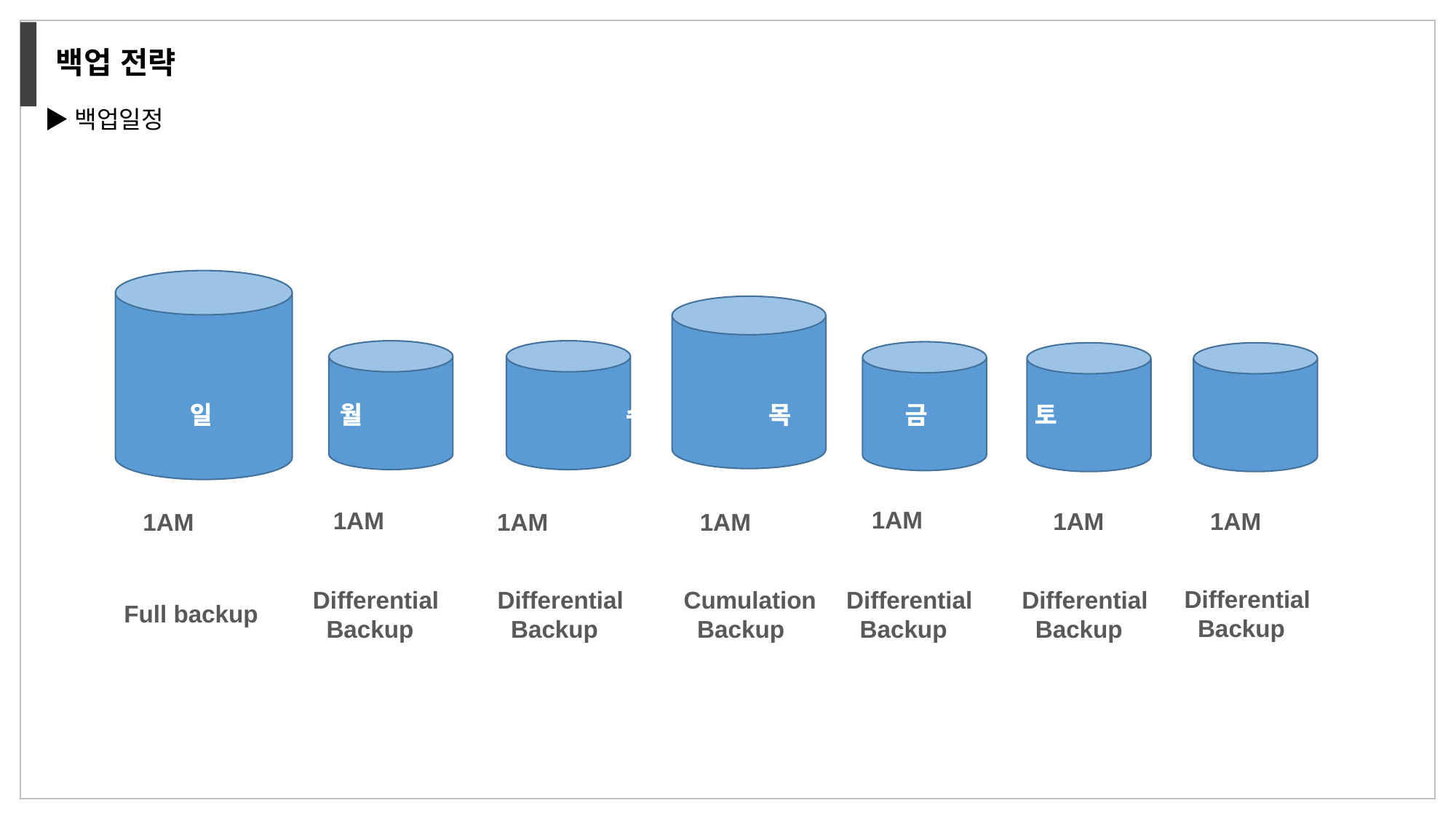

백업 전략
  ▶백업일정

  일                   월                  화                  수                  목                 금                토
            1AM
             1AM
            1AM
            1AM
            1AM
            1AM
Differential
  Backup
Differential
  Backup
Differential
  Backup
Cumulation
  Backup
Differential
  Backup
 Full backup
            1AM
       Differential
         Backup